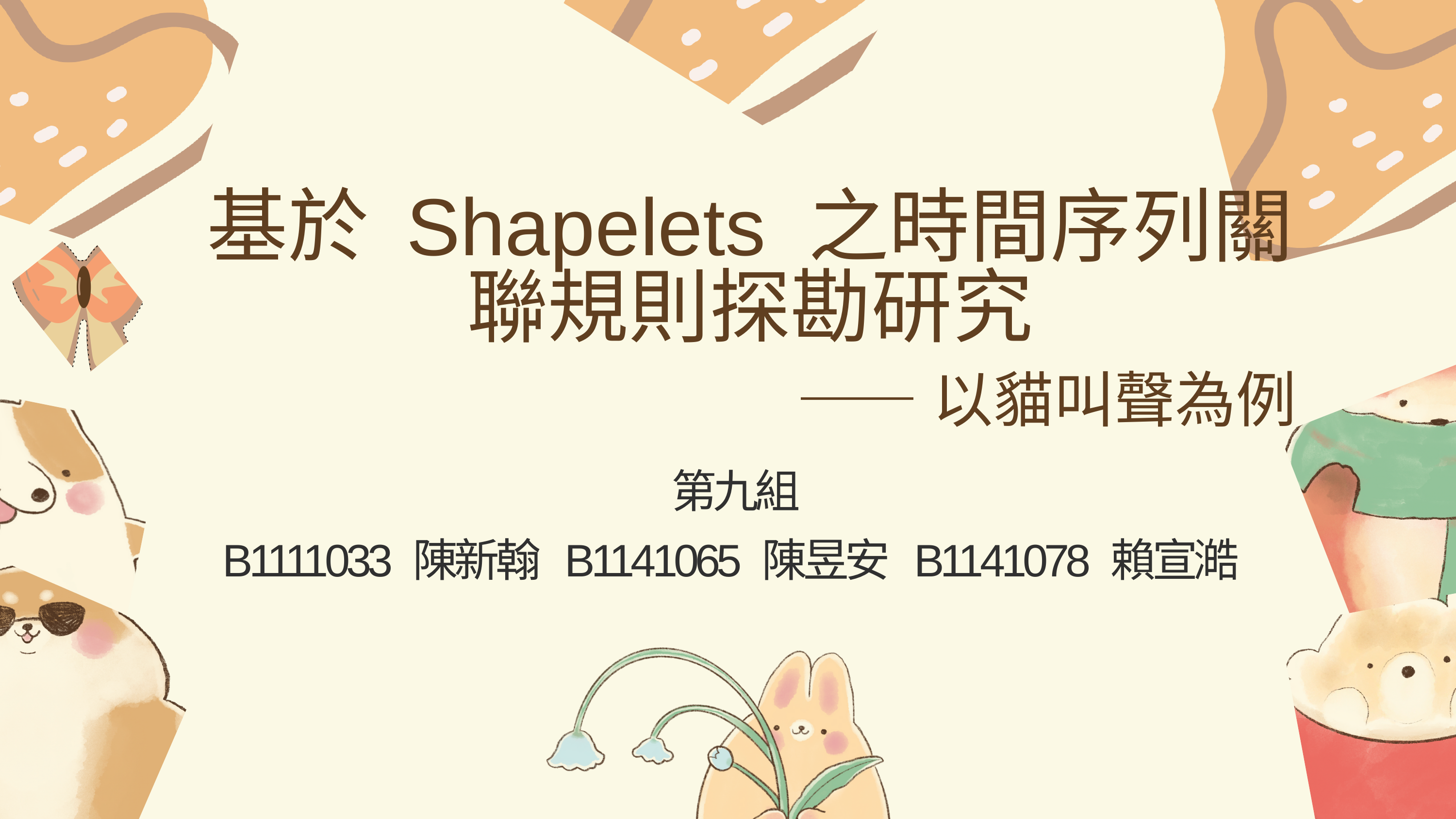

基於 Shapelets 之時間序列關聯規則探勘研究
——以貓叫聲為例

第九組

  B1111033 陳新翰  B1141065 陳昱安  B1141078 賴宣澔